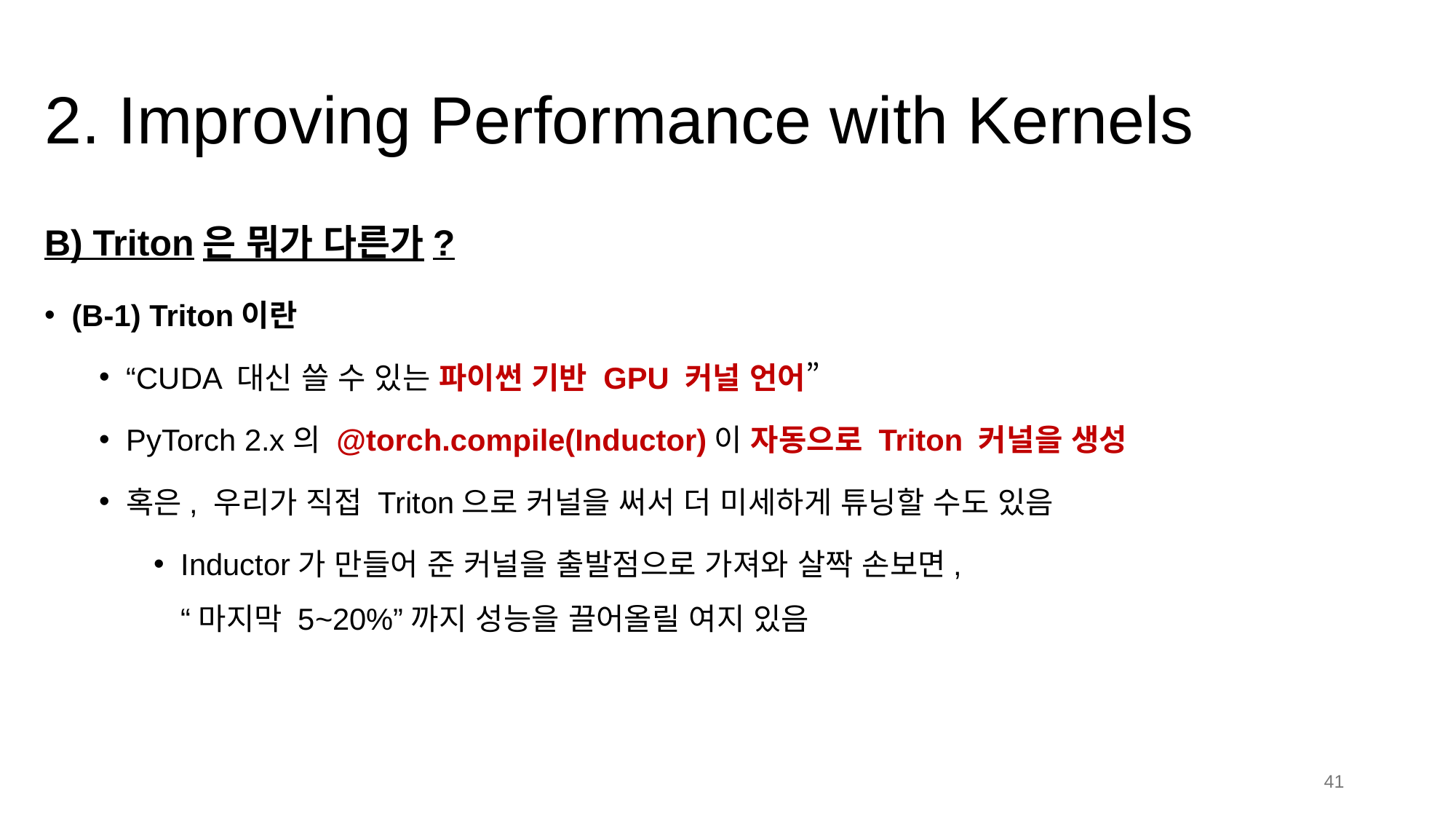

# 2. Improving Performance with Kernels
B) Triton은 뭐가 다른가?
(B-1) Triton이란
“CUDA 대신 쓸 수 있는 파이썬 기반 GPU 커널 언어”
PyTorch 2.x의 @torch.compile(Inductor)이 자동으로 Triton 커널을 생성
혹은, 우리가 직접 Triton으로 커널을 써서 더 미세하게 튜닝할 수도 있음
Inductor가 만들어 준 커널을 출발점으로 가져와 살짝 손보면,
“마지막 5~20%”까지 성능을 끌어올릴 여지 있음

41